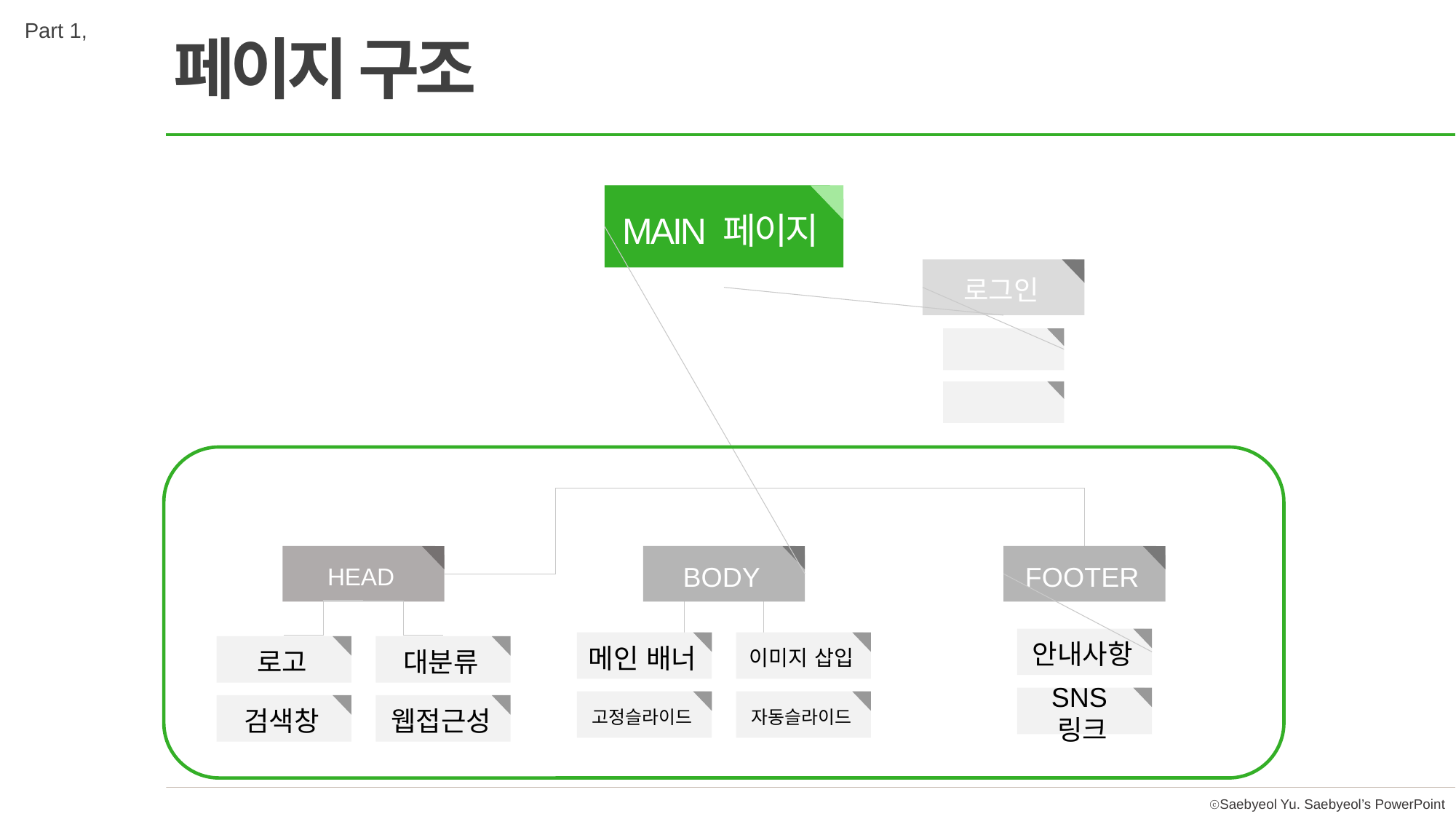

Part 1,
페이지 구조
MAIN 페이지

로그인

HEAD

BODY

FOOTER

안내사항

메인 배너

이미지 삽입

로고

대분류

SNS링크

고정슬라이드

자동슬라이드

검색창

웹접근성